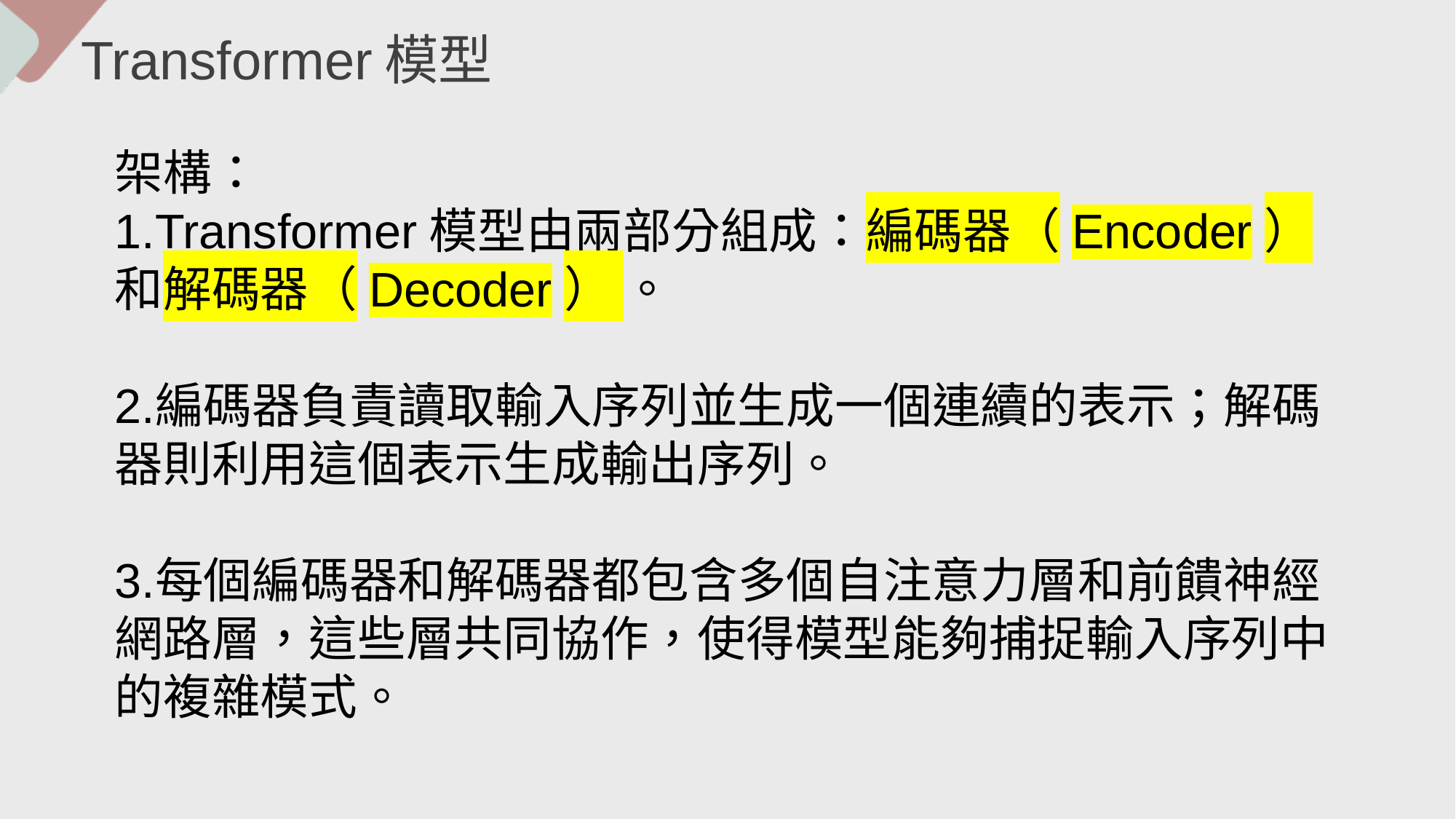

Transformer模型
架構：
Transformer模型由兩部分組成：編碼器（Encoder）和解碼器（Decoder） 。

編碼器負責讀取輸入序列並生成一個連續的表示；解碼器則利用這個表示生成輸出序列。

每個編碼器和解碼器都包含多個自注意力層和前饋神經網路層，這些層共同協作，使得模型能夠捕捉輸入序列中的複雜模式。